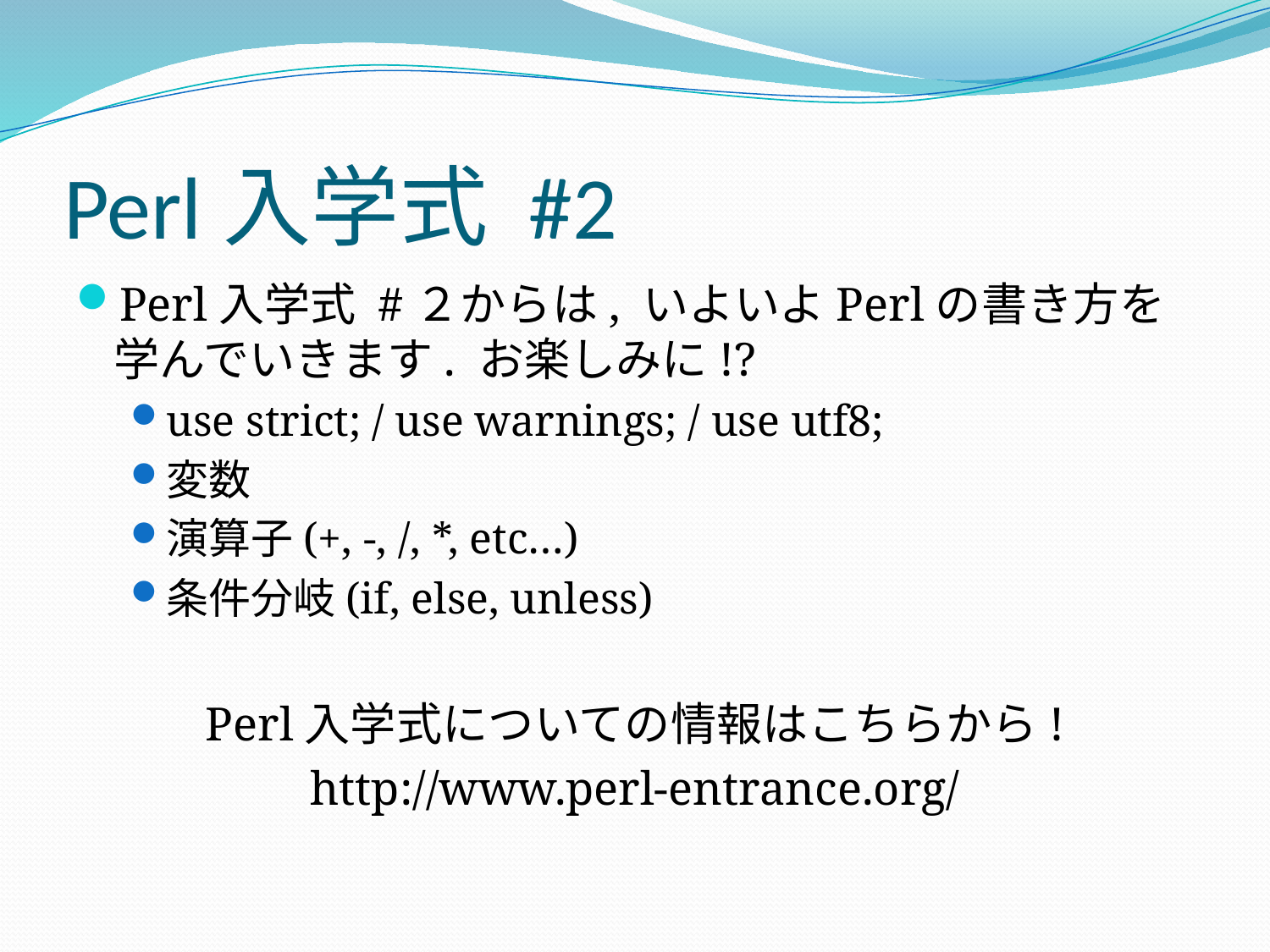

# Perl入学式 #2
Perl入学式 #２からは, いよいよPerlの書き方を学んでいきます. お楽しみに!?
use strict; / use warnings; / use utf8;
変数
演算子(+, -, /, *, etc…)
条件分岐(if, else, unless)

Perl入学式についての情報はこちらから!
http://www.perl-entrance.org/